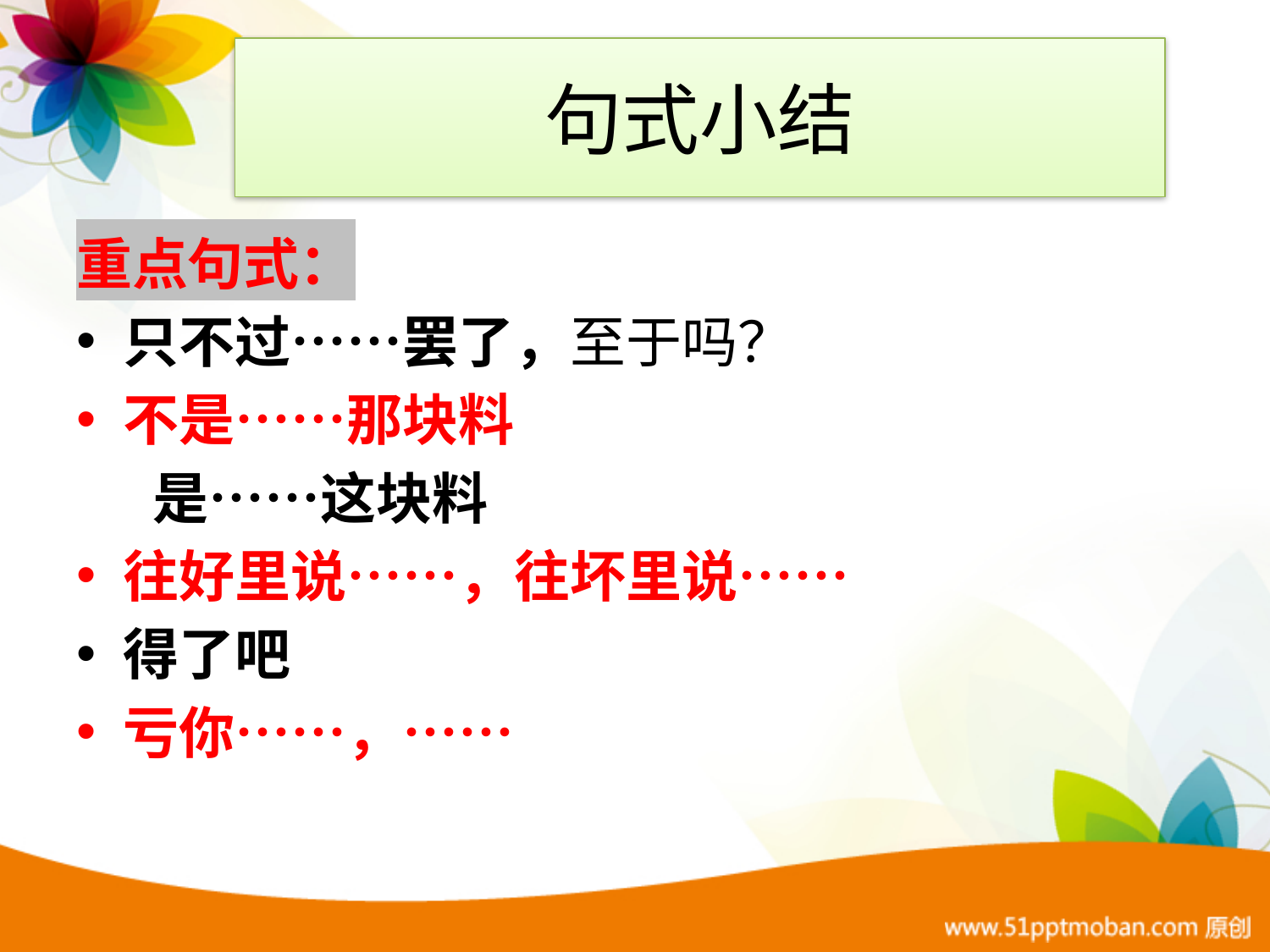

# 句式小结
重点句式：
只不过……罢了，至于吗？
不是……那块料
     是……这块料
往好里说……，往坏里说……
得了吧
亏你……，……